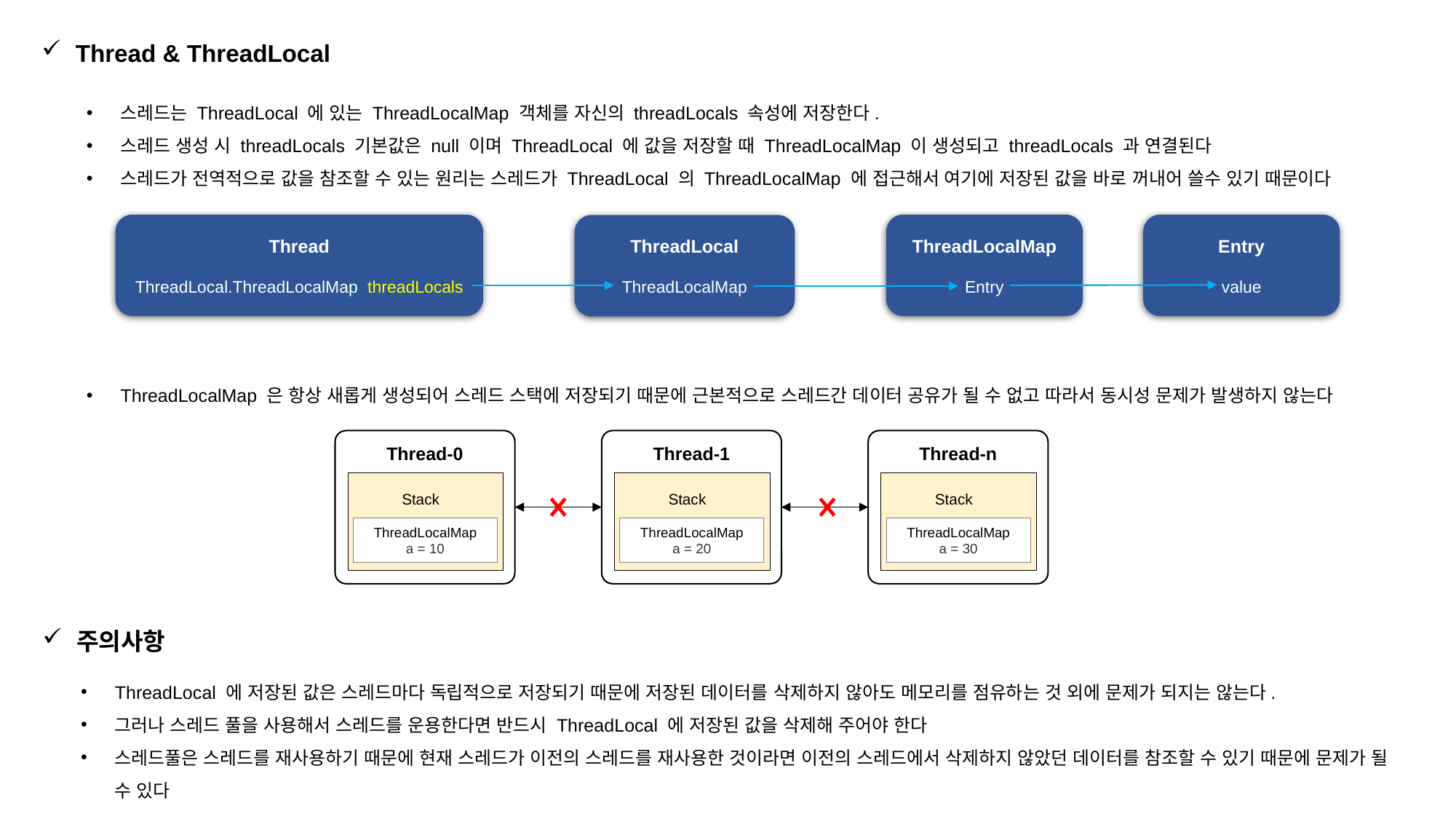

Thread & ThreadLocal
스레드는 ThreadLocal 에 있는 ThreadLocalMap 객체를 자신의 threadLocals 속성에 저장한다.
스레드 생성 시 threadLocals 기본값은 null 이며 ThreadLocal 에 값을 저장할 때 ThreadLocalMap 이 생성되고 threadLocals 과 연결된다
스레드가 전역적으로 값을 참조할 수 있는 원리는 스레드가 ThreadLocal 의 ThreadLocalMap 에 접근해서 여기에 저장된 값을 바로 꺼내어 쓸수 있기 때문이다
Entry

value
Thread

ThreadLocal.ThreadLocalMap  threadLocals
ThreadLocalMap

Entry
ThreadLocal

ThreadLocalMap
ThreadLocalMap 은 항상 새롭게 생성되어 스레드 스택에 저장되기 때문에 근본적으로 스레드간 데이터 공유가 될 수 없고 따라서 동시성 문제가 발생하지 않는다
Thread-0

Thread-n

Thread-1

Stack
Stack
Stack

ThreadLocalMap
a = 10
ThreadLocalMap
a = 30
ThreadLocalMap
a = 20
주의사항
ThreadLocal 에 저장된 값은 스레드마다 독립적으로 저장되기 때문에 저장된 데이터를 삭제하지 않아도 메모리를 점유하는 것 외에 문제가 되지는 않는다.
그러나 스레드 풀을 사용해서 스레드를 운용한다면 반드시 ThreadLocal 에 저장된 값을 삭제해 주어야 한다
스레드풀은 스레드를 재사용하기 때문에 현재 스레드가 이전의 스레드를 재사용한 것이라면 이전의 스레드에서 삭제하지 않았던 데이터를 참조할 수 있기 때문에 문제가 될 수 있다